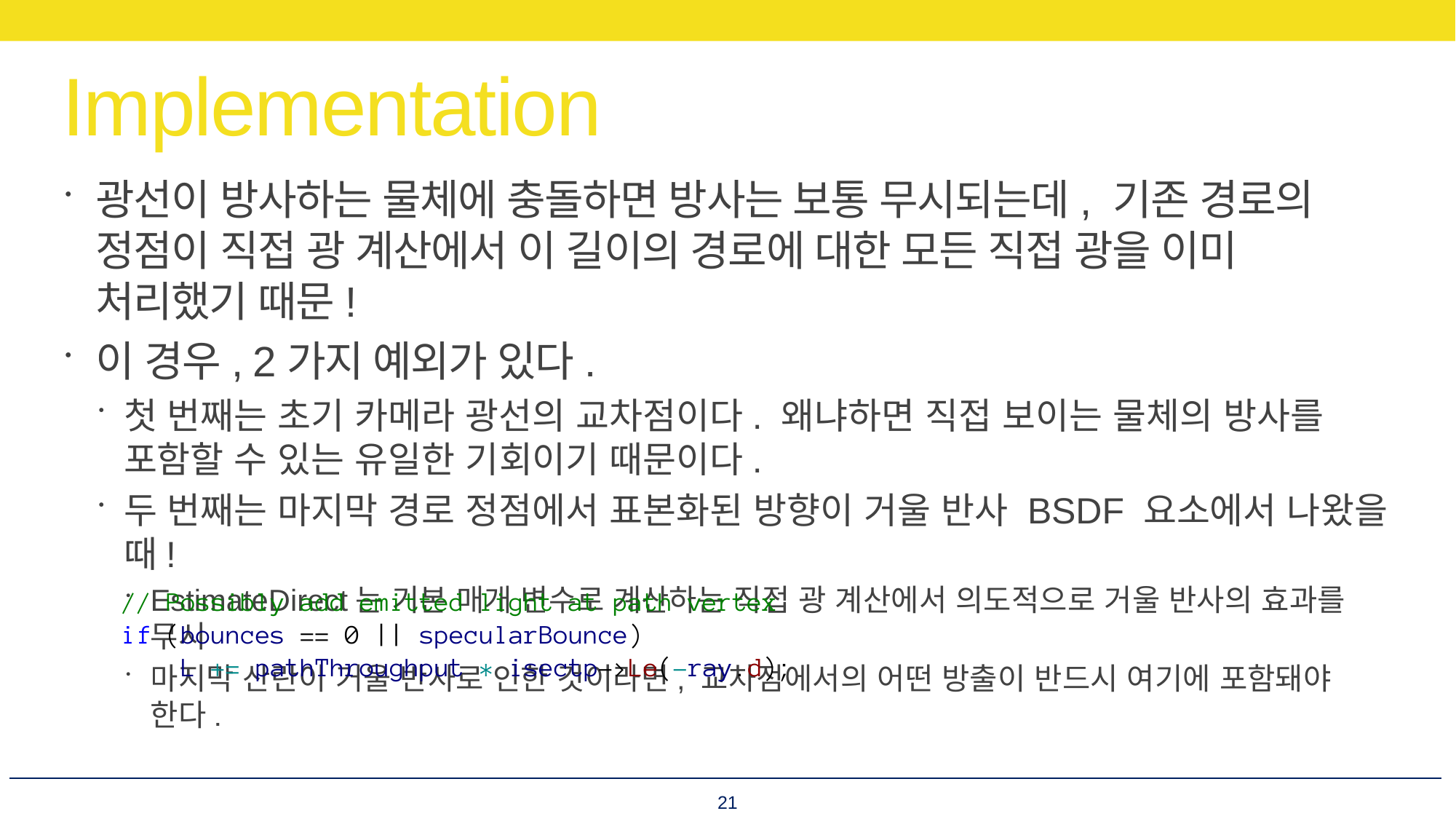

# Implementation
광선이 방사하는 물체에 충돌하면 방사는 보통 무시되는데, 기존 경로의 정점이 직접 광 계산에서 이 길이의 경로에 대한 모든 직접 광을 이미 처리했기 때문!
이 경우, 2가지 예외가 있다.
첫 번째는 초기 카메라 광선의 교차점이다. 왜냐하면 직접 보이는 물체의 방사를
포함할 수 있는 유일한 기회이기 때문이다.
두 번째는 마지막 경로 정점에서 표본화된 방향이 거울 반사 BSDF 요소에서 나왔을 때!
EstimateDirect는 기본 매개 변수로 계산하는 직접 광 계산에서 의도적으로 거울 반사의 효과를 무시
마지막 산란이 거울 반사로 인한 것이라면, 교차점에서의 어떤 방출이 반드시 여기에 포함돼야 한다.
// Possibly add emitted light at path vertex
if (bounces == 0 || specularBounce)
    L += pathThroughput * isectp->Le(-ray.d);
21